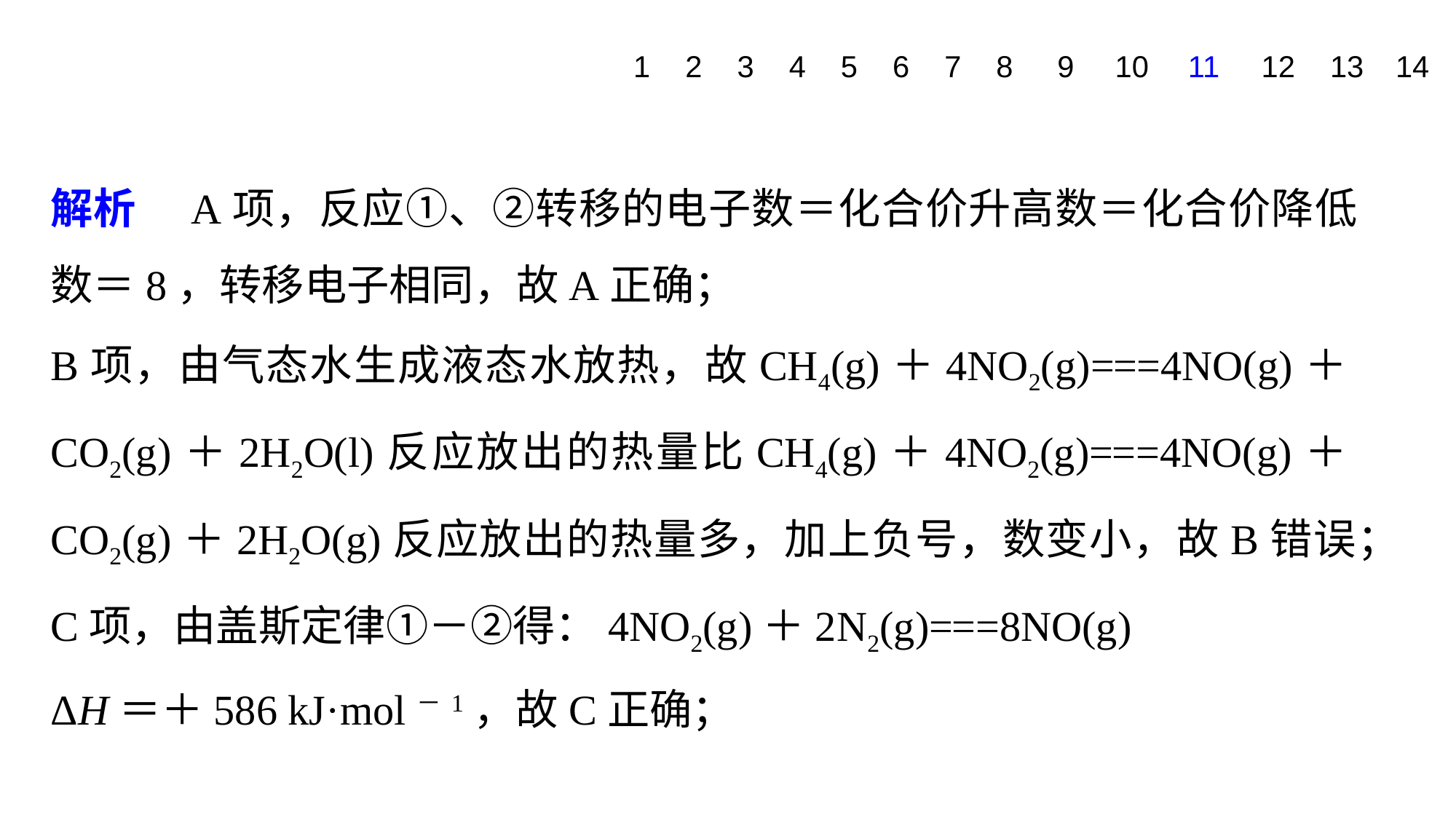

1
2
3
4
5
6
7
8
9
10
11
12
13
14
解析　A项，反应①、②转移的电子数＝化合价升高数＝化合价降低数＝8，转移电子相同，故A正确；
B项，由气态水生成液态水放热，故CH4(g)＋4NO2(g)===4NO(g)＋CO2(g)＋2H2O(l)反应放出的热量比CH4(g)＋4NO2(g)===4NO(g)＋CO2(g)＋2H2O(g)反应放出的热量多，加上负号，数变小，故B错误；
C项，由盖斯定律①－②得：4NO2(g)＋2N2(g)===8NO(g)
ΔH＝＋586 kJ·mol－1，故C正确；